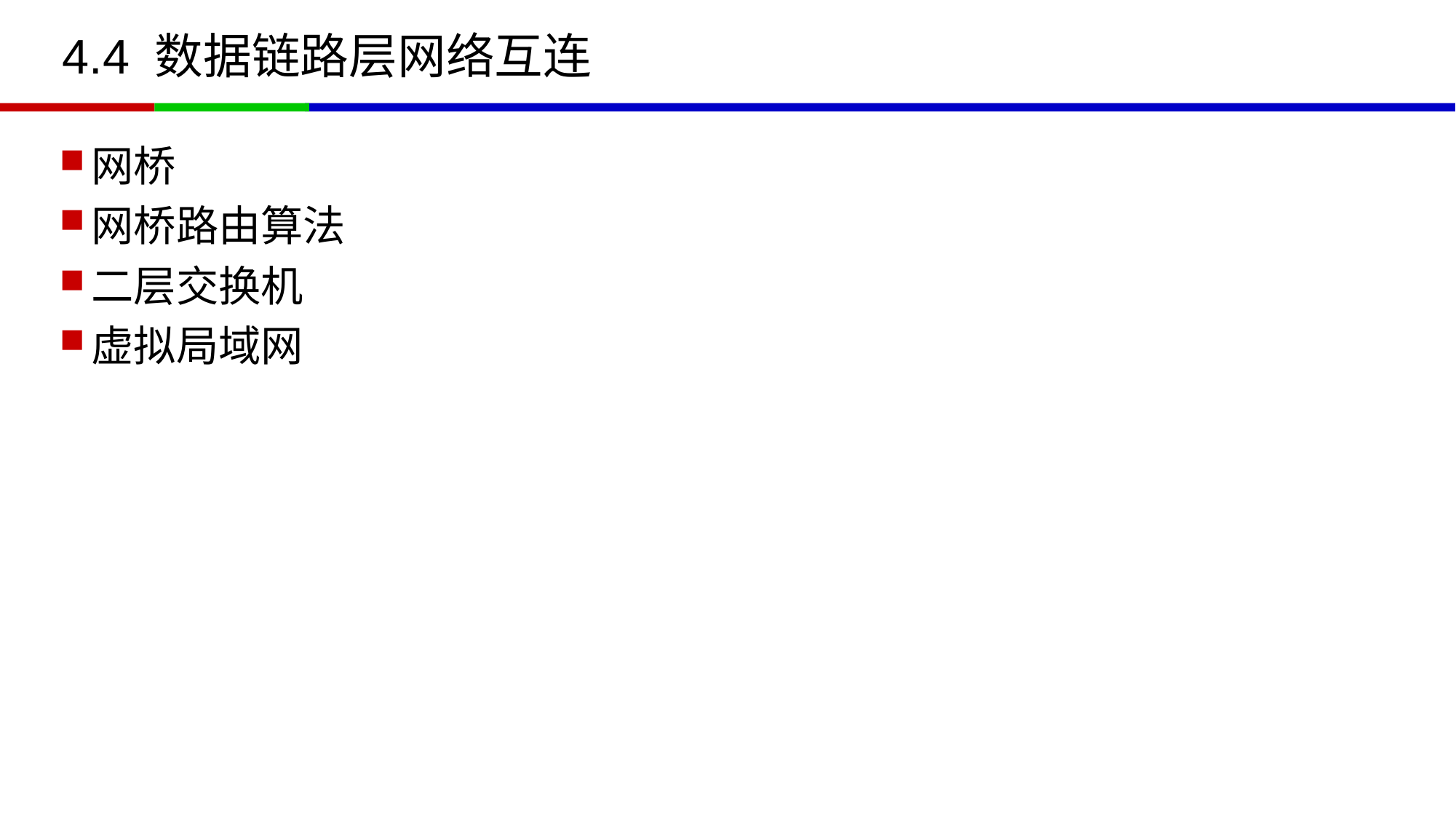

# 4.4 数据链路层网络互连
网桥
网桥路由算法
二层交换机
虚拟局域网
178